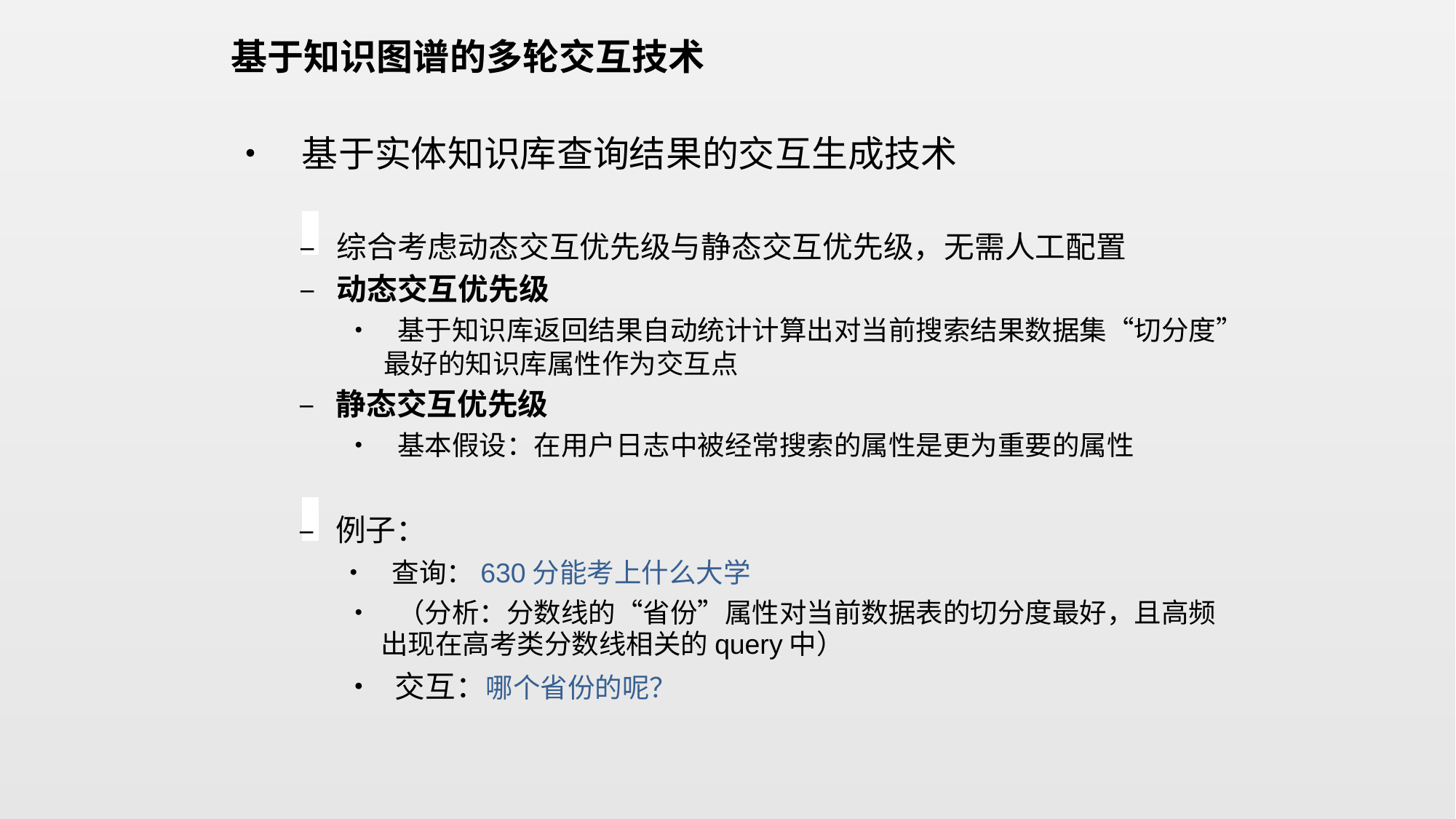

基于知识图谱的多轮交互技术
•   基于实体知识库查询结果的交互生成技术

–  综合考虑动态交互优先级与静态交互优先级，无需人工配置
–  动态交互优先级
•   基于知识库返回结果自动统计计算出对当前搜索结果数据集“切分度”
最好的知识库属性作为交互点
–  静态交互优先级
•   基本假设：在用户日志中被经常搜索的属性是更为重要的属性

–  例子：
•   查询：630分能考上什么大学
•   （分析：分数线的“省份”属性对当前数据表的切分度最好，且高频
出现在高考类分数线相关的query中）
•  交互：哪个省份的呢？